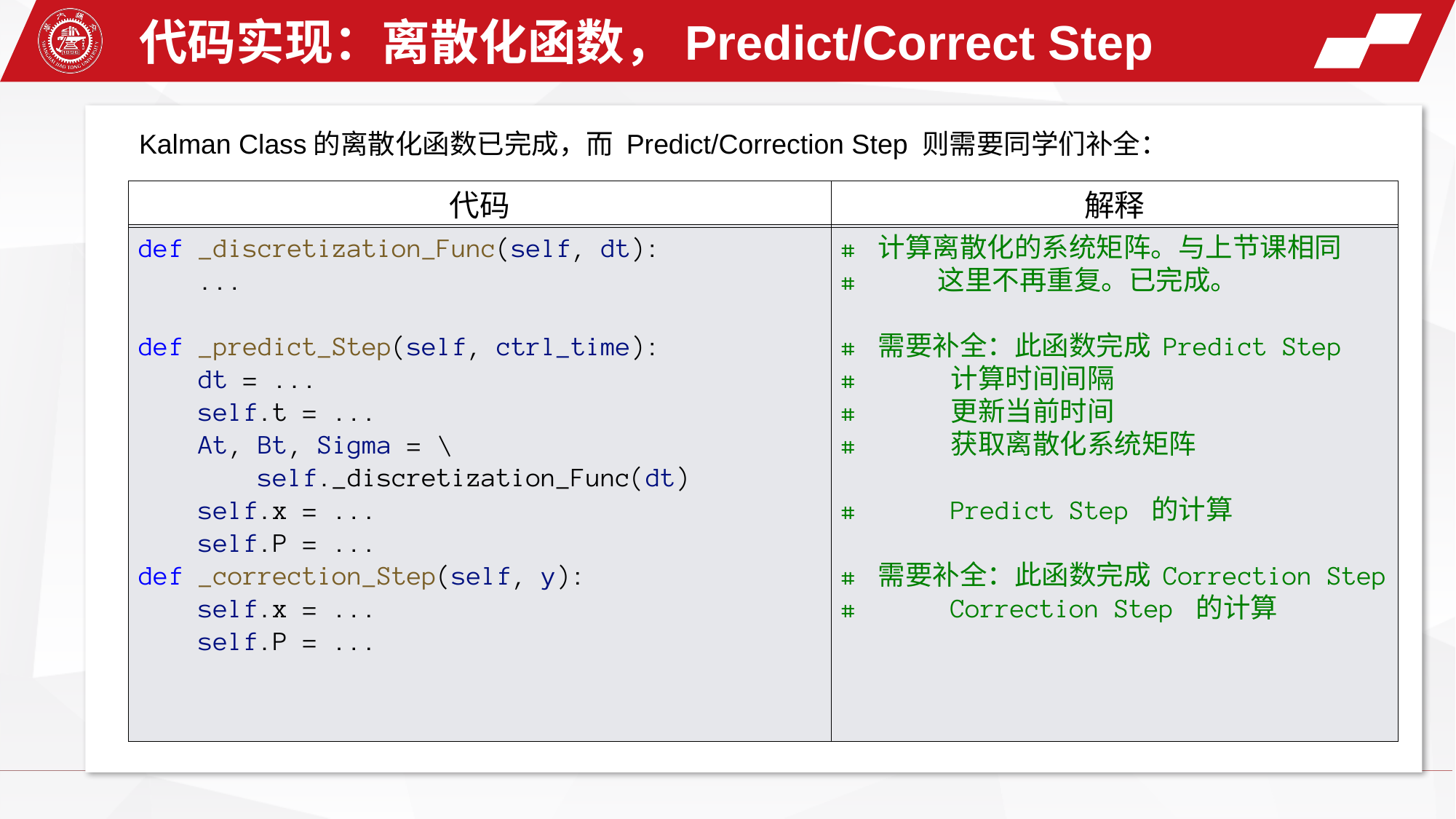

代码实现：离散化函数，Predict/Correct Step

Kalman Class的离散化函数已完成，而 Predict/Correction Step 则需要同学们补全：
代码
解释
# 计算离散化的系统矩阵。与上节课相同
#     这里不再重复。已完成。

# 需要补全：此函数完成 Predict Step
# 	计算时间间隔
# 	更新当前时间
# 	获取离散化系统矩阵

# 	Predict Step 的计算

# 需要补全：此函数完成 Correction Step
#	Correction Step 的计算
def _discretization_Func(self, dt):
    ...

def _predict_Step(self, ctrl_time):
    dt = ...
    self.t = ...
    At, Bt, Sigma = \
        self._discretization_Func(dt)
    self.x = ...
    self.P = ...
def _correction_Step(self, y):
    self.x = ...
    self.P = ...